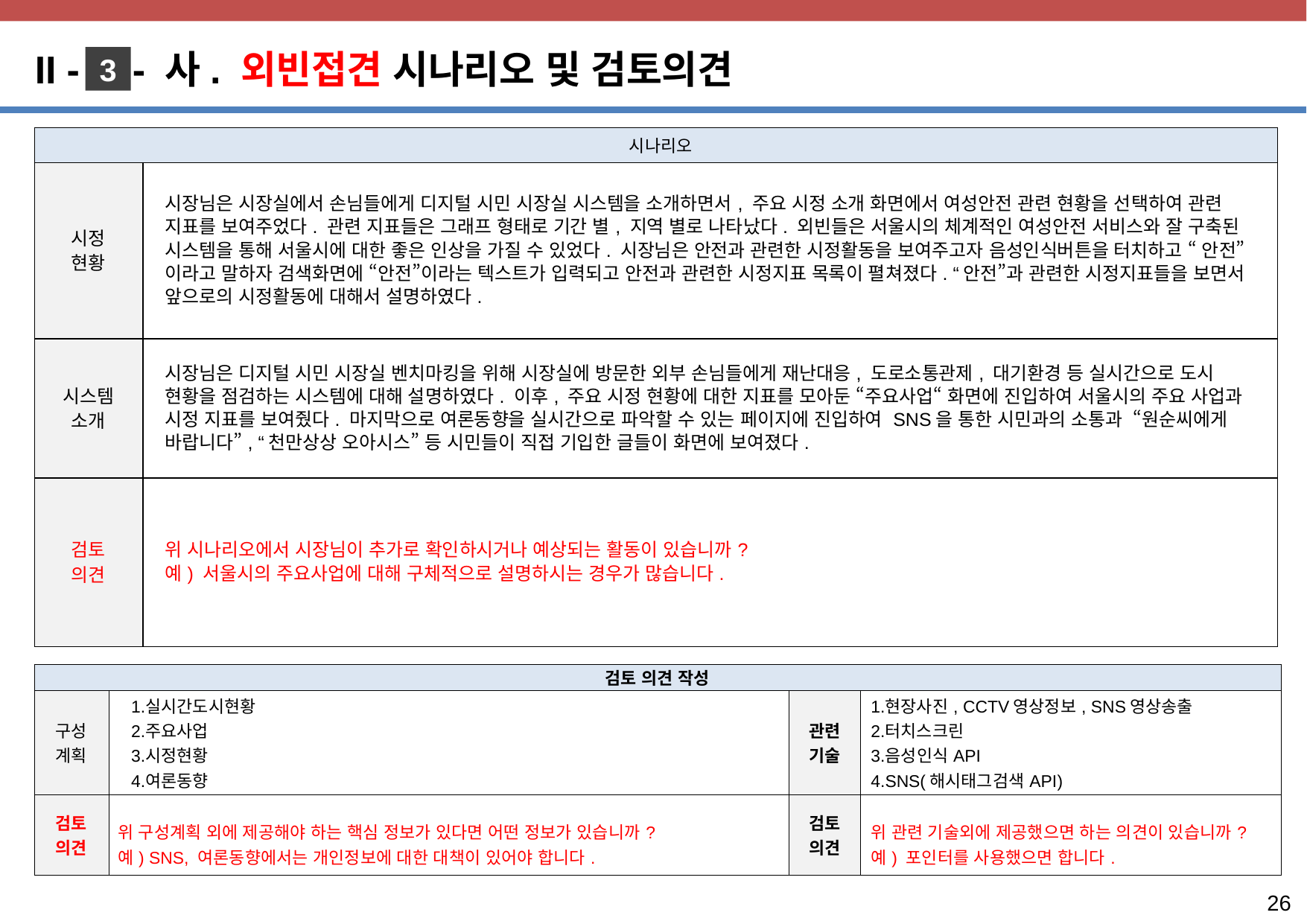

II -     - 사. 외빈접견 시나리오 및 검토의견
3
| 시나리오 |  |
| --- | --- |
| 시정 현황 | 시장님은 시장실에서 손님들에게 디지털 시민 시장실 시스템을 소개하면서, 주요 시정 소개 화면에서 여성안전 관련 현황을 선택하여 관련 지표를 보여주었다. 관련 지표들은 그래프 형태로 기간 별, 지역 별로 나타났다. 외빈들은 서울시의 체계적인 여성안전 서비스와 잘 구축된 시스템을 통해 서울시에 대한 좋은 인상을 가질 수 있었다. 시장님은 안전과 관련한 시정활동을 보여주고자 음성인식버튼을 터치하고 “ 안전”이라고 말하자 검색화면에 “안전”이라는 텍스트가 입력되고 안전과 관련한 시정지표 목록이 펼쳐졌다. “안전”과 관련한 시정지표들을 보면서 앞으로의 시정활동에 대해서 설명하였다. |
| 시스템 소개 | 시장님은 디지털 시민 시장실 벤치마킹을 위해 시장실에 방문한 외부 손님들에게 재난대응, 도로소통관제, 대기환경 등 실시간으로 도시 현황을 점검하는 시스템에 대해 설명하였다. 이후, 주요 시정 현황에 대한 지표를 모아둔 “주요사업“ 화면에 진입하여 서울시의 주요 사업과 시정 지표를 보여줬다. 마지막으로 여론동향을 실시간으로 파악할 수 있는 페이지에 진입하여 SNS을 통한 시민과의 소통과 “원순씨에게 바랍니다”, “천만상상 오아시스” 등 시민들이 직접 기입한 글들이 화면에 보여졌다. |
| 검토 의견 | 위 시나리오에서 시장님이 추가로 확인하시거나 예상되는 활동이 있습니까? 예) 서울시의 주요사업에 대해 구체적으로 설명하시는 경우가 많습니다. |
| 검토 의견 작성 |  |  |  |
| --- | --- | --- | --- |
| 구성 계획 | 실시간도시현황 주요사업 시정현황 여론동향 | 관련 기술 | 현장사진, CCTV영상정보, SNS영상송출 터치스크린 음성인식API SNS(해시태그검색API) |
| 검토 의견 | 위 구성계획 외에 제공해야 하는 핵심 정보가 있다면 어떤 정보가 있습니까? 예) SNS, 여론동향에서는 개인정보에 대한 대책이 있어야 합니다. | 검토 의견 | 위 관련 기술외에 제공했으면 하는 의견이 있습니까? 예) 포인터를 사용했으면 합니다. |